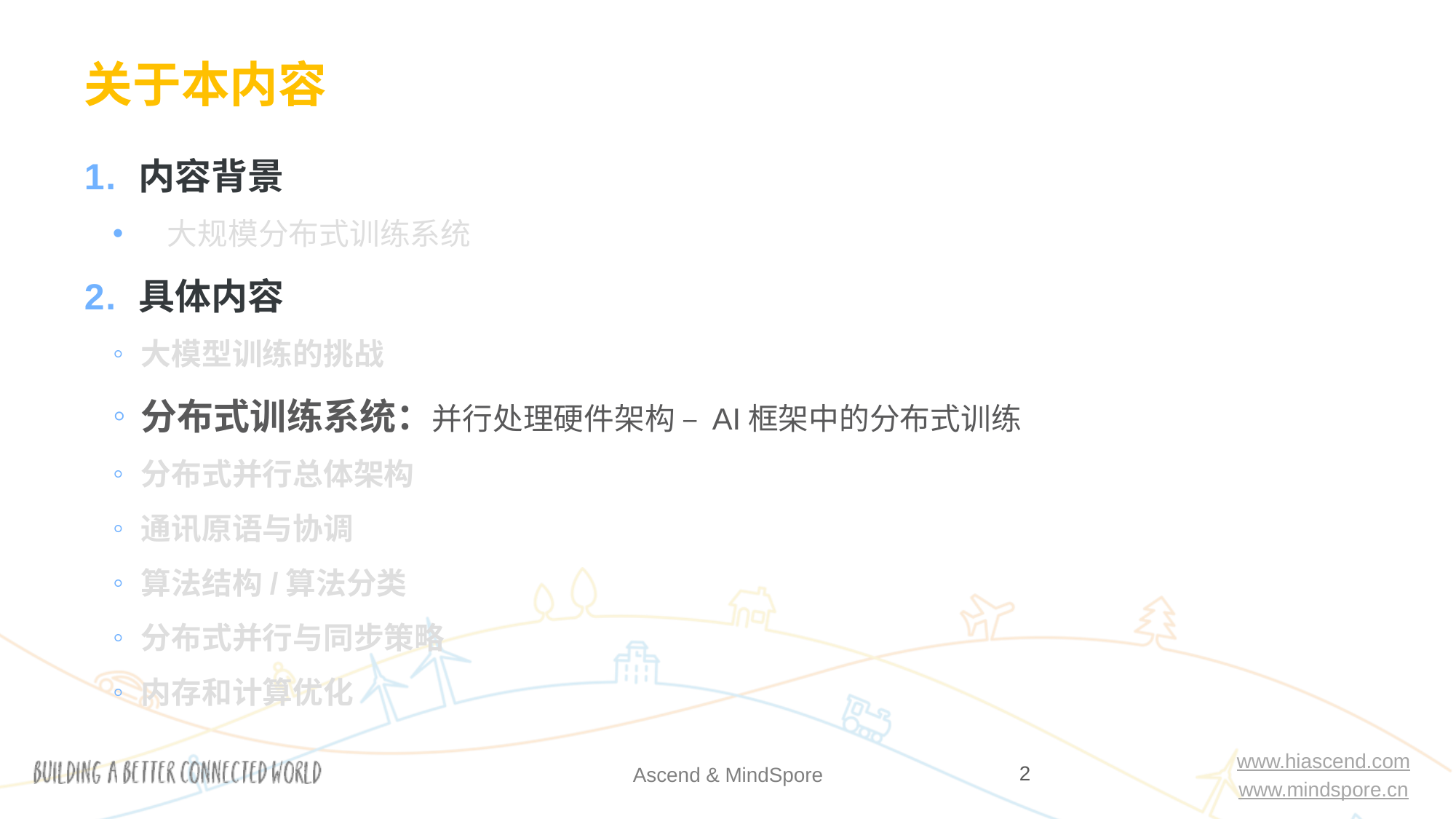

关于本内容
内容背景
大规模分布式训练系统
具体内容
大模型训练的挑战
分布式训练系统：并行处理硬件架构 – AI框架中的分布式训练
分布式并行总体架构
通讯原语与协调
算法结构/算法分类
分布式并行与同步策略
内存和计算优化